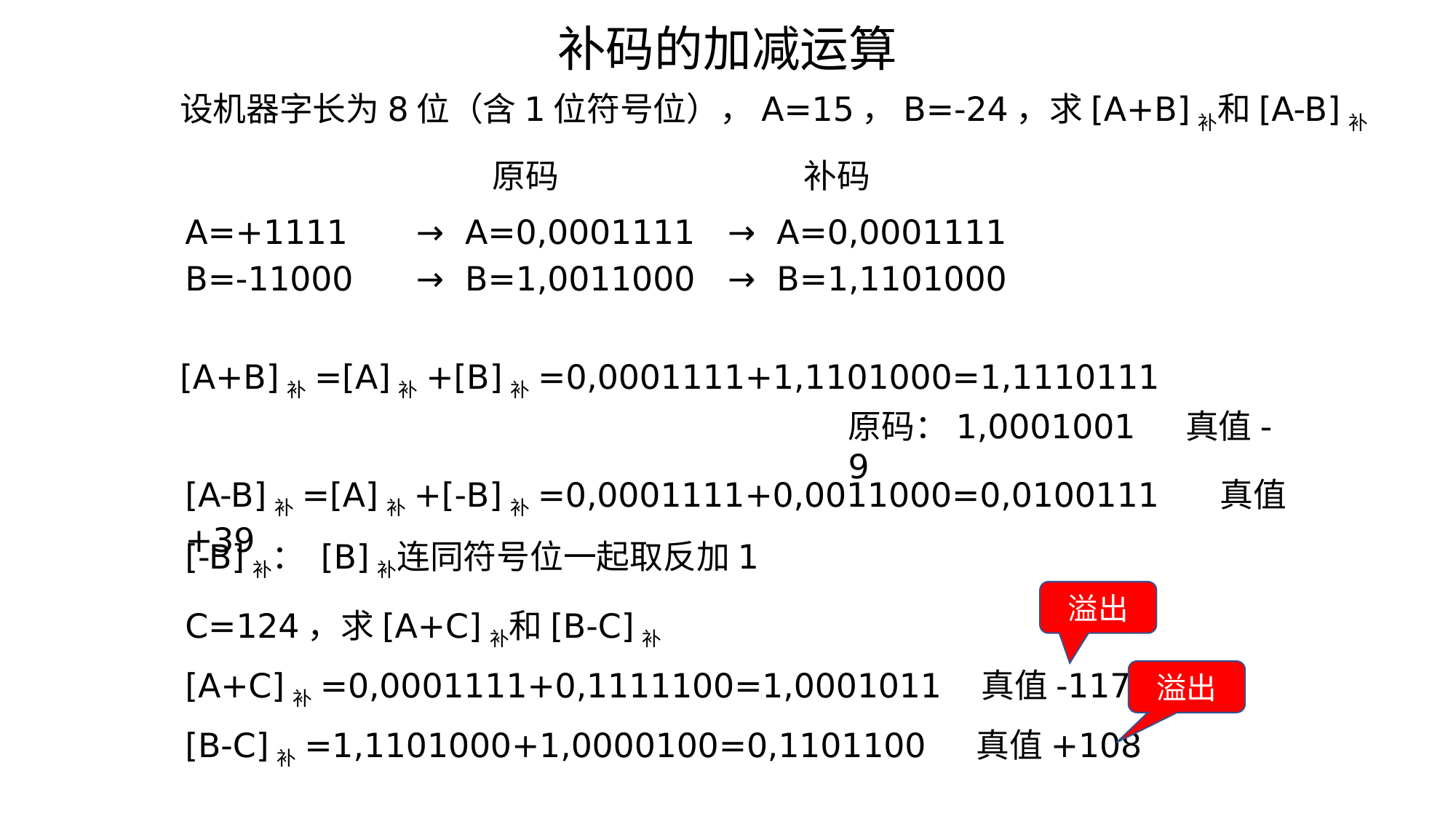

补码的加减运算
设机器字长为8位（含1位符号位），A=15，B=-24，求[A+B]补和[A-B]补
原码
补码
A=+1111
→  A=0,0001111
→  A=0,0001111
B=-11000
→  B=1,0011000
→  B=1,1101000
[A+B]补=[A]补+[B]补=0,0001111+1,1101000=1,1110111
原码：1,0001001    真值-9
[A-B]补=[A]补+[-B]补=0,0001111+0,0011000=0,0100111     真值+39
[-B]补： [B]补连同符号位一起取反加1
溢出
C=124，求[A+C]补和[B-C]补
[A+C]补=0,0001111+0,1111100=1,0001011   真值-117
溢出
[B-C]补=1,1101000+1,0000100=0,1101100    真值+108